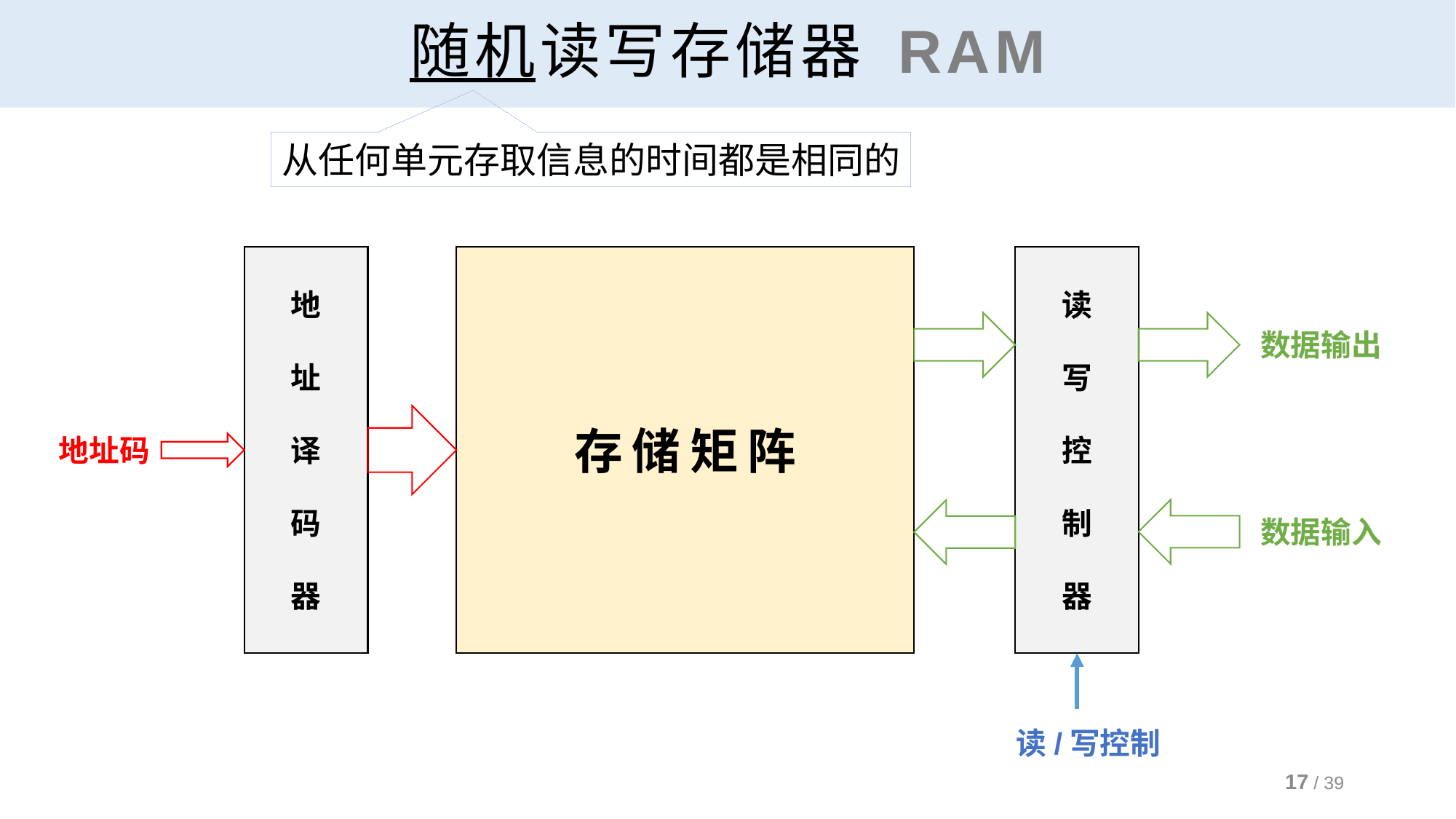

# 随机读写存储器 RAM
从任何单元存取信息的时间都是相同的
地

址

译

码

器
存储矩阵
读

写

控

制

器

数据输出

地址码

数据输入
读/写控制
17 / 39